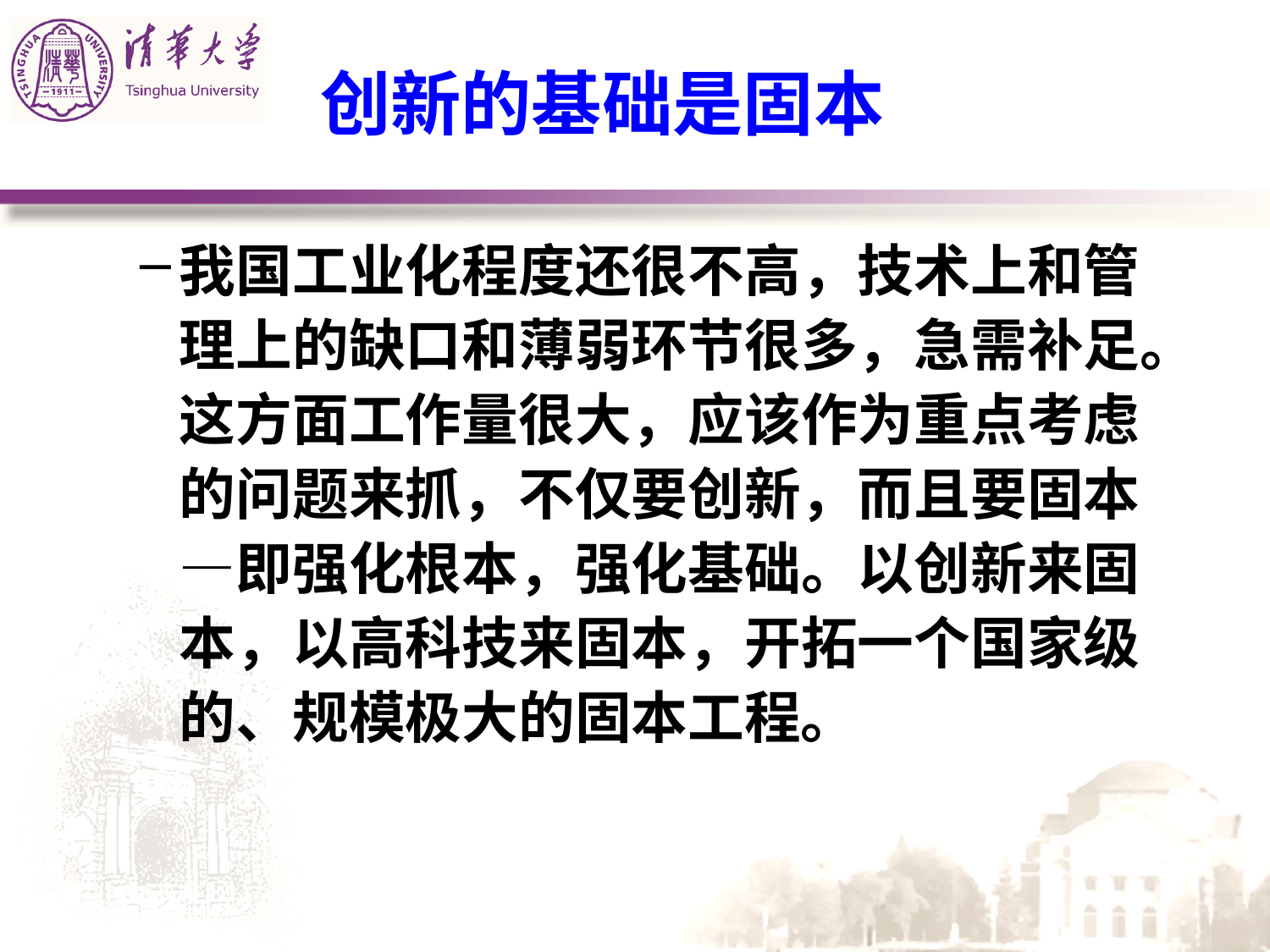

# 创新的基础是固本
我国工业化程度还很不高，技术上和管理上的缺口和薄弱环节很多，急需补足。这方面工作量很大，应该作为重点考虑的问题来抓，不仅要创新，而且要固本—即强化根本，强化基础。以创新来固本，以高科技来固本，开拓一个国家级的、规模极大的固本工程。